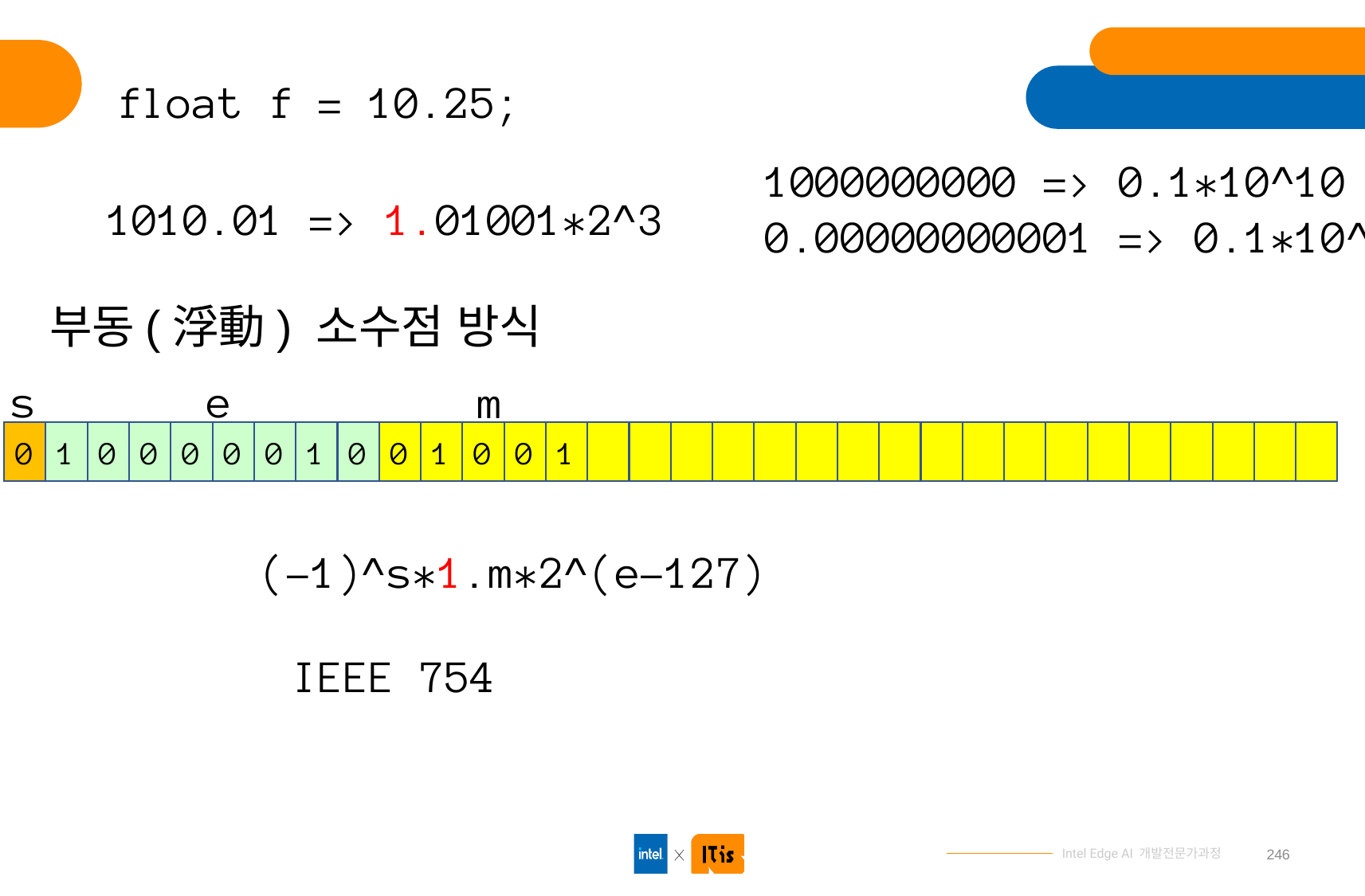

float f = 10.25;
1000000000 => 0.1*10^10
0.00000000001 => 0.1*10^-10

1010.01 => 1.01001*2^3
부동(浮動) 소수점 방식
s
e
m
0
1
0
0
0
0
0
1
0
0
1
0
0
1

(-1)^s*1.m*2^(e-127)
IEEE 754
246